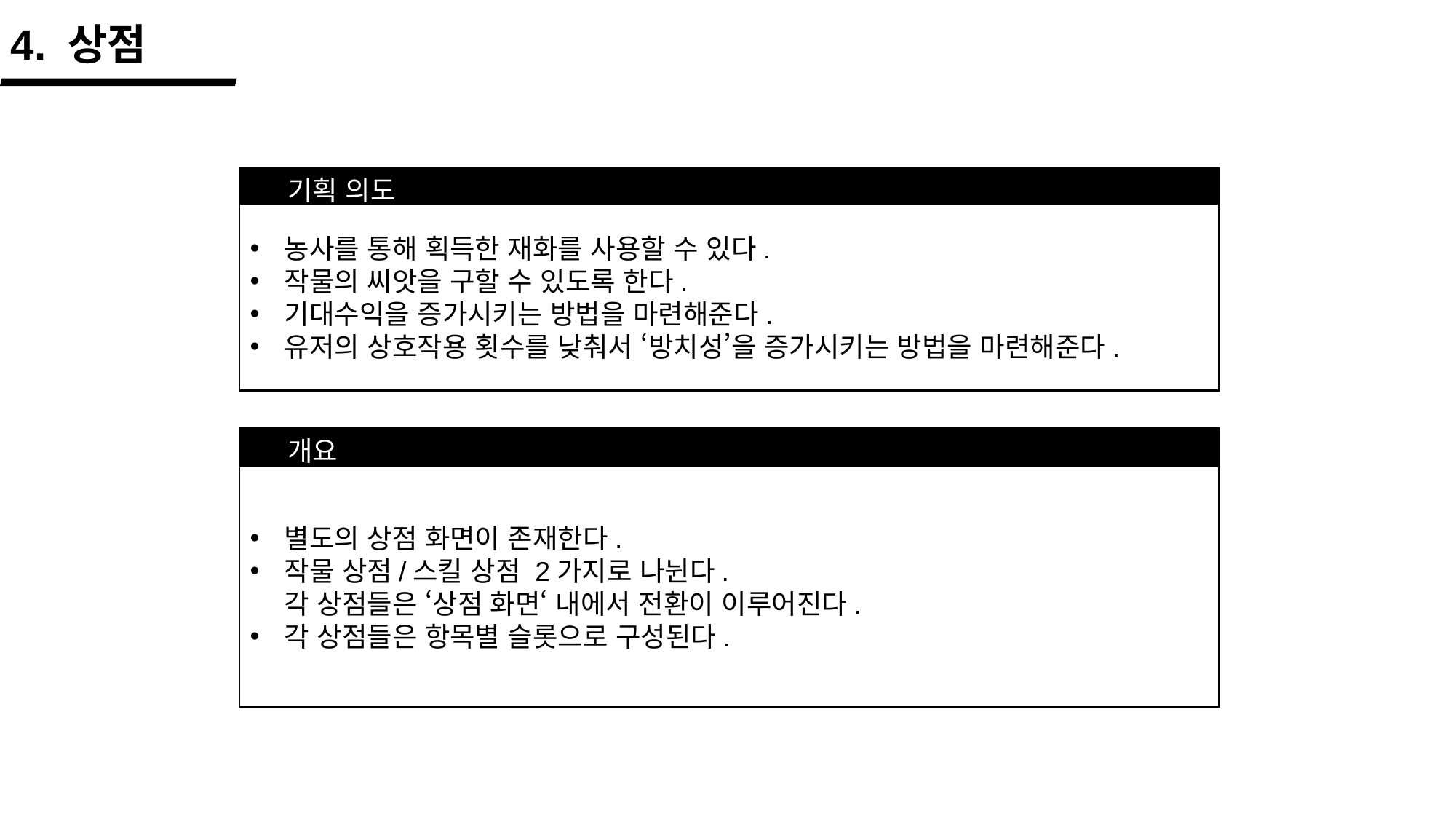

4. 상점

기획 의도

농사를 통해 획득한 재화를 사용할 수 있다.
작물의 씨앗을 구할 수 있도록 한다.
기대수익을 증가시키는 방법을 마련해준다.
유저의 상호작용 횟수를 낮춰서 ‘방치성’을 증가시키는 방법을 마련해준다.
개요

별도의 상점 화면이 존재한다.
작물 상점/스킬 상점 2가지로 나뉜다.
각 상점들은 ‘상점 화면‘ 내에서 전환이 이루어진다.
각 상점들은 항목별 슬롯으로 구성된다.